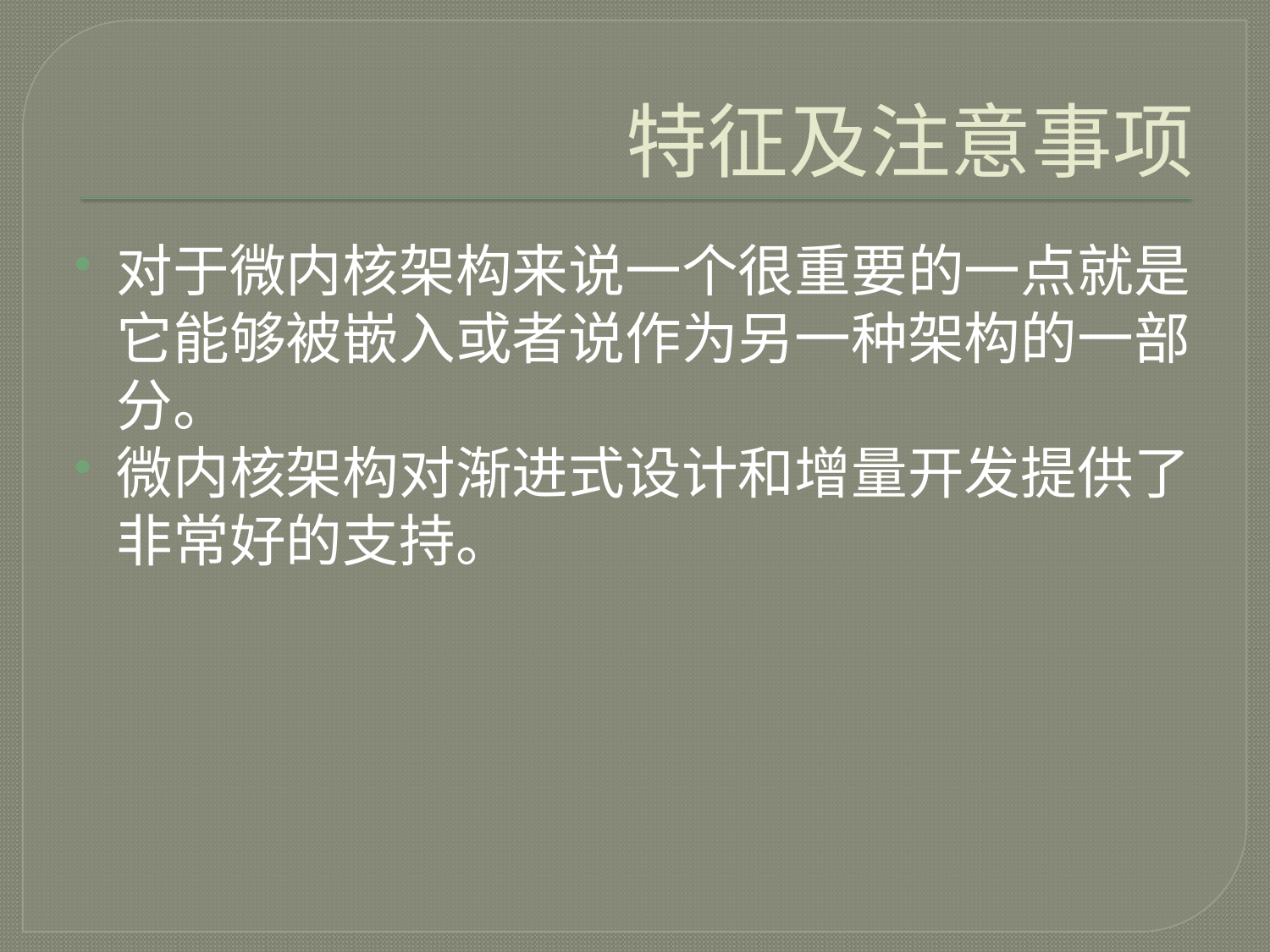

# 特征及注意事项
对于微内核架构来说一个很重要的一点就是它能够被嵌入或者说作为另一种架构的一部分。
微内核架构对渐进式设计和增量开发提供了非常好的支持。